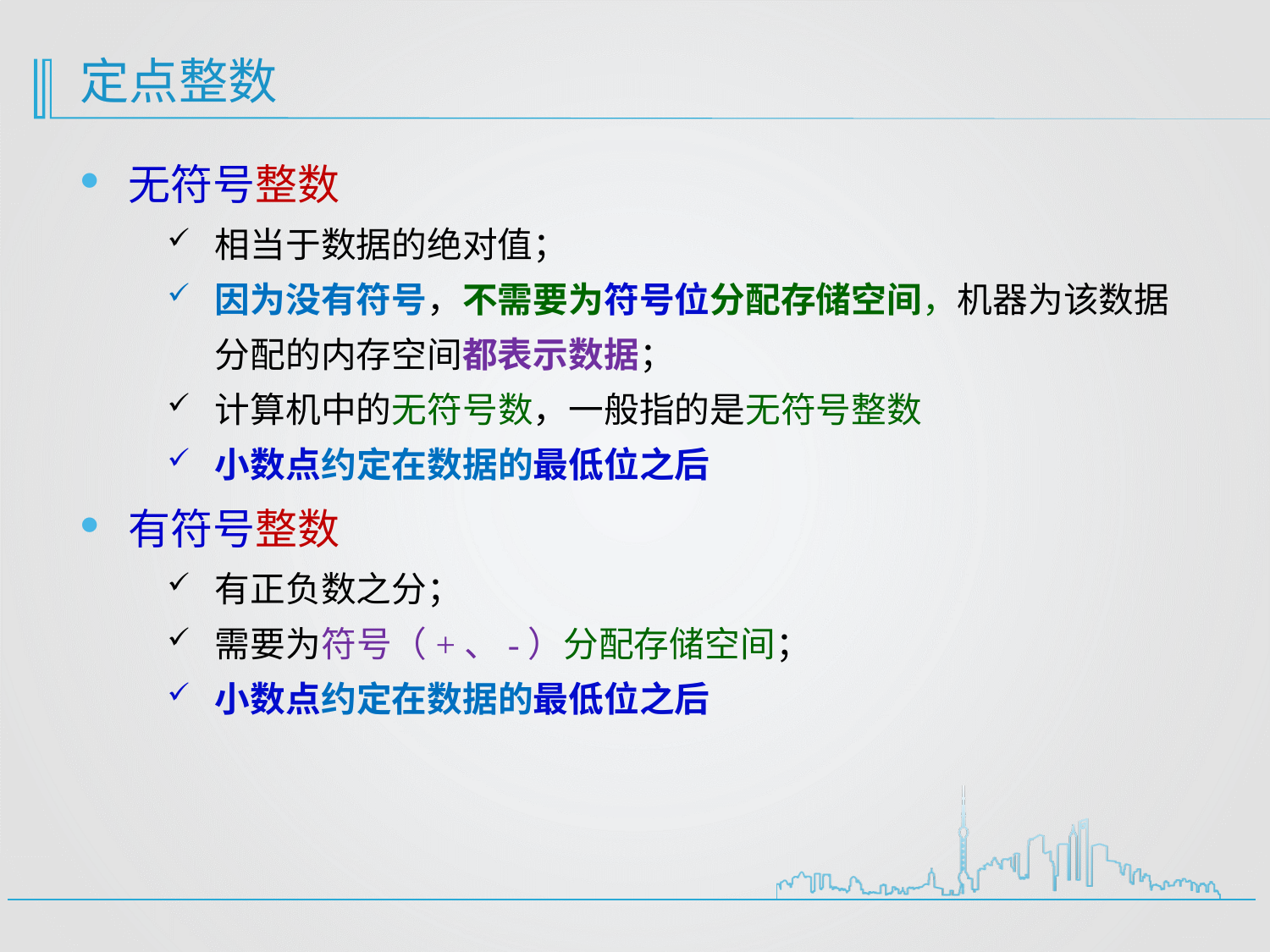

# 定点整数
无符号整数
相当于数据的绝对值；
因为没有符号，不需要为符号位分配存储空间，机器为该数据分配的内存空间都表示数据；
计算机中的无符号数，一般指的是无符号整数
小数点约定在数据的最低位之后
有符号整数
有正负数之分；
需要为符号（+、-）分配存储空间；
小数点约定在数据的最低位之后